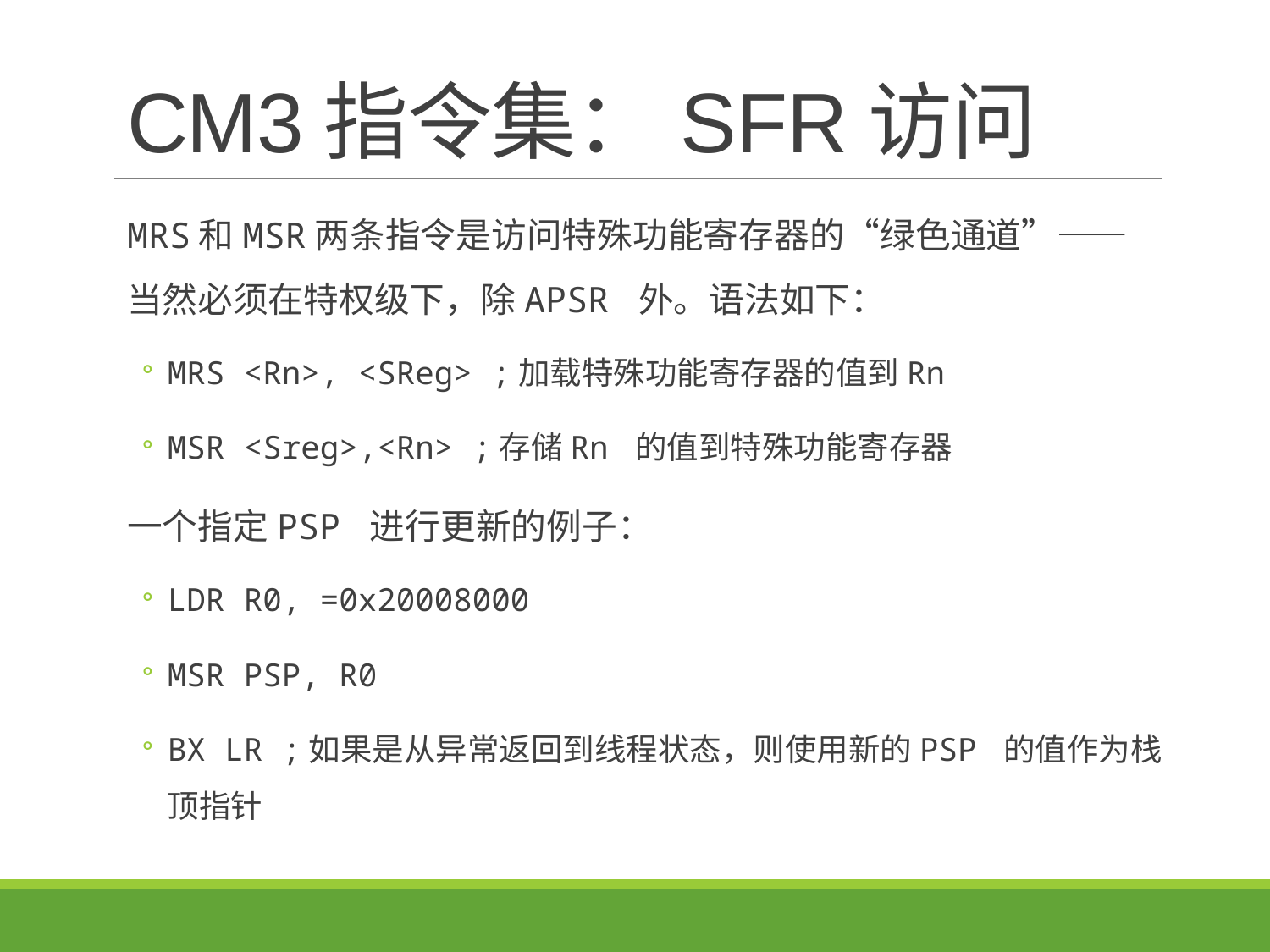

# CM3指令集：SFR访问
MRS和MSR两条指令是访问特殊功能寄存器的“绿色通道”——当然必须在特权级下，除APSR 外。语法如下：
MRS <Rn>, <SReg> ;加载特殊功能寄存器的值到Rn
MSR <Sreg>,<Rn> ;存储Rn 的值到特殊功能寄存器
一个指定PSP 进行更新的例子：
LDR R0, =0x20008000
MSR PSP, R0
BX LR ;如果是从异常返回到线程状态，则使用新的PSP 的值作为栈顶指针